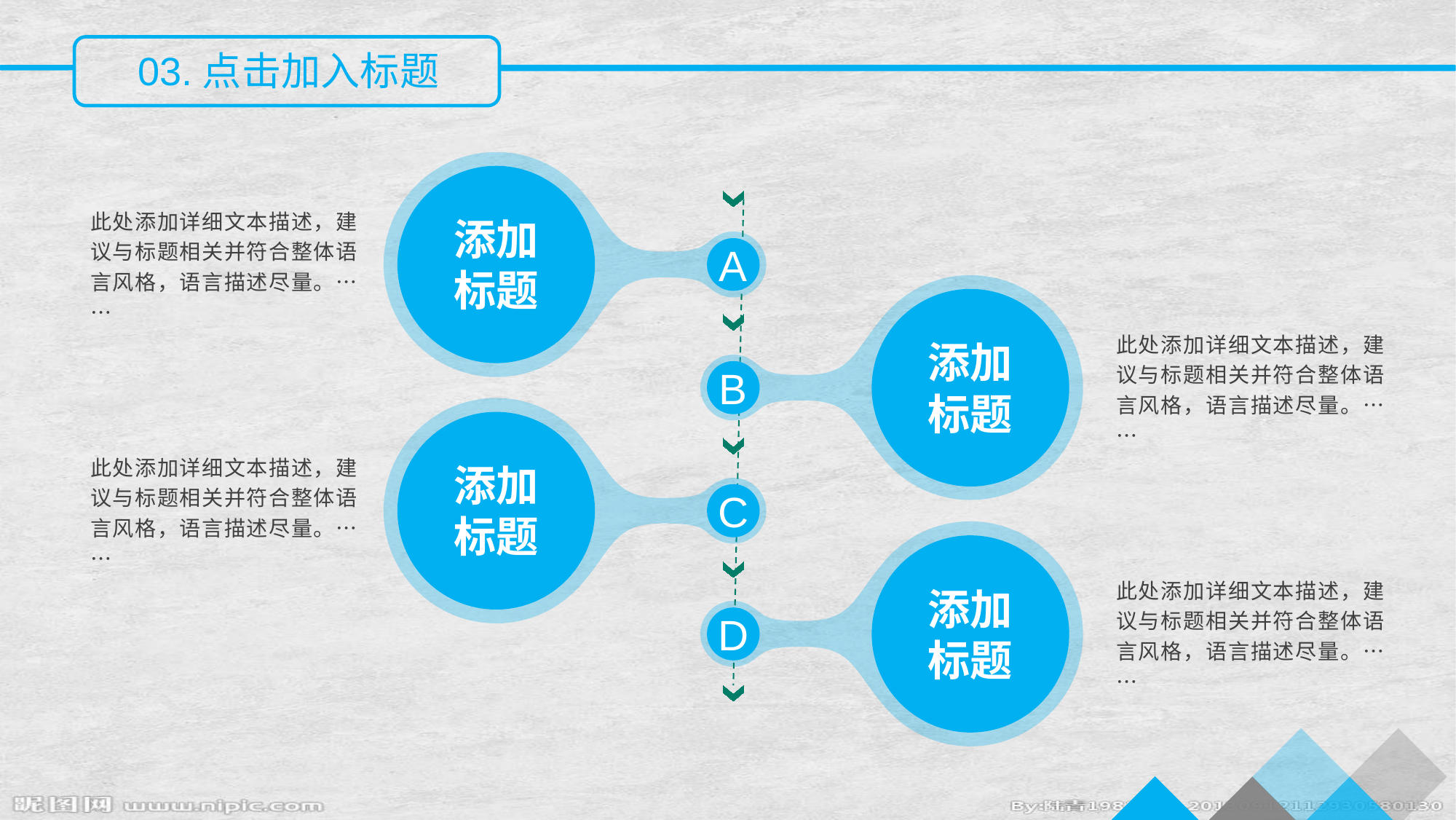

03.点击加入标题

此处添加详细文本描述，建议与标题相关并符合整体语言风格，语言描述尽量。……
添加标题
A

此处添加详细文本描述，建议与标题相关并符合整体语言风格，语言描述尽量。……
添加标题
B

此处添加详细文本描述，建议与标题相关并符合整体语言风格，语言描述尽量。……
添加标题
C

此处添加详细文本描述，建议与标题相关并符合整体语言风格，语言描述尽量。……
添加标题
D